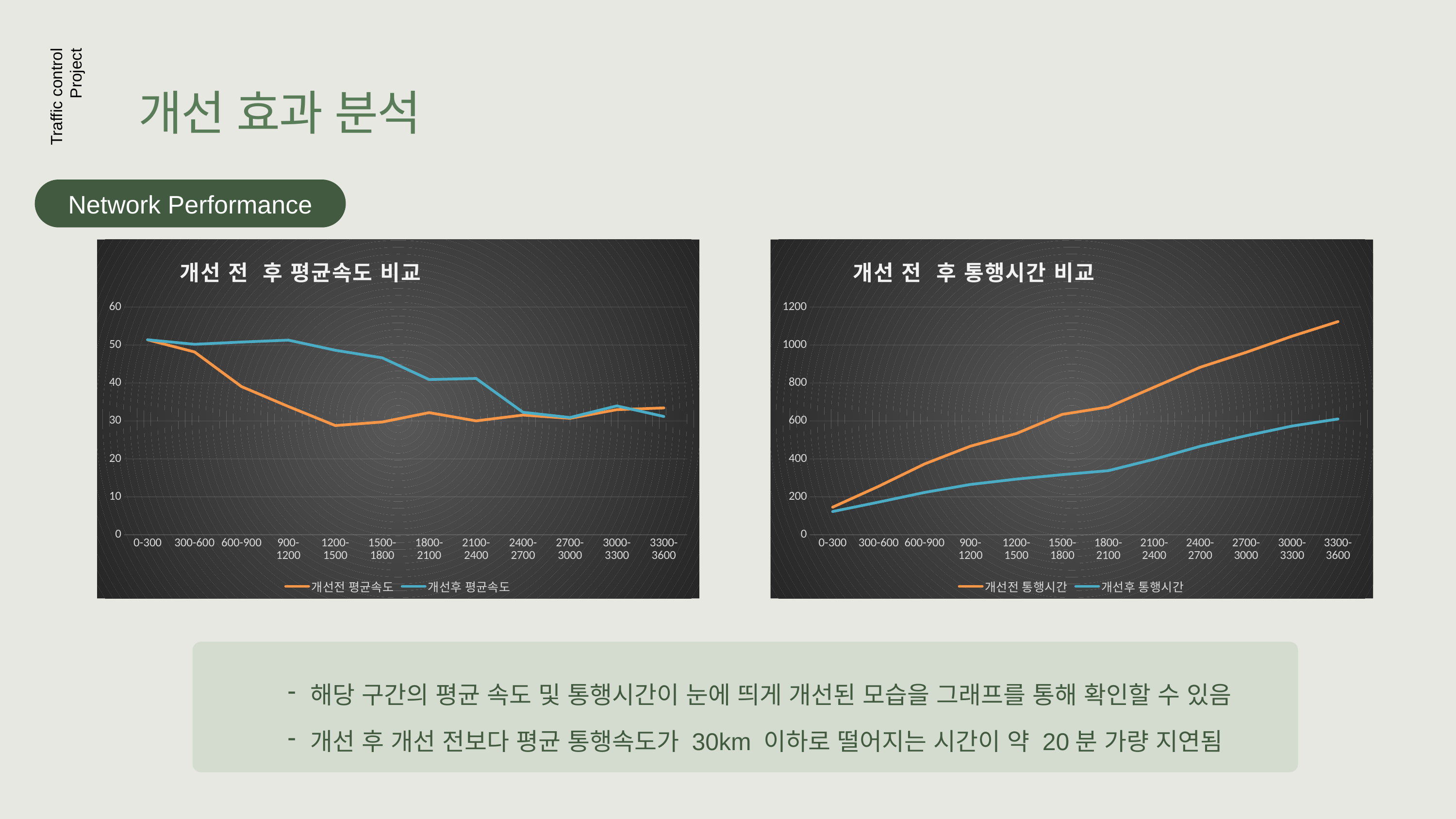

개선 효과 분석
Traffic control
Project
Network Performance

### Chart: 개선 전  후 평균속도 비교

| Category |  |  |
|---|---|---|
| 0-300 | 51.38 | 51.39 |
| 300-600 | 48.18 | 50.2 |
| 600-900 | 39.06 | 50.79 |
| 900-1200 | 33.81 | 51.29 |
| 1200-1500 | 28.78 | 48.63 |
| 1500-1800 | 29.72 | 46.63 |
| 1800-2100 | 32.19 | 40.91 |
| 2100-2400 | 30.01 | 41.2 |
| 2400-2700 | 31.55 | 32.28 |
| 2700-3000 | 30.7 | 30.9 |
| 3000-3300 | 32.98 | 33.97 |
| 3300-3600 | 33.43 | 31.18 |

### Chart: 개선 전  후 통행시간 비교

| Category |  |  |
|---|---|---|
| 0-300 | 145.45 | 122.53 |
| 300-600 | 255.26 | 172.08 |
| 600-900 | 373.24 | 223.14 |
| 900-1200 | 467.17 | 265.22 |
| 1200-1500 | 533.66 | 293.52 |
| 1500-1800 | 634.84 | 317.1 |
| 1800-2100 | 673.34 | 337.87 |
| 2100-2400 | 778.2 | 398.33 |
| 2400-2700 | 883.04 | 466.39 |
| 2700-3000 | 961.59 | 522.09 |
| 3000-3300 | 1046.68 | 573.18 |
| 3300-3600 | 1123.67 | 610.41 |
해당 구간의 평균 속도 및 통행시간이 눈에 띄게 개선된 모습을 그래프를 통해 확인할 수 있음
개선 후 개선 전보다 평균 통행속도가 30km 이하로 떨어지는 시간이 약 20분 가량 지연됨